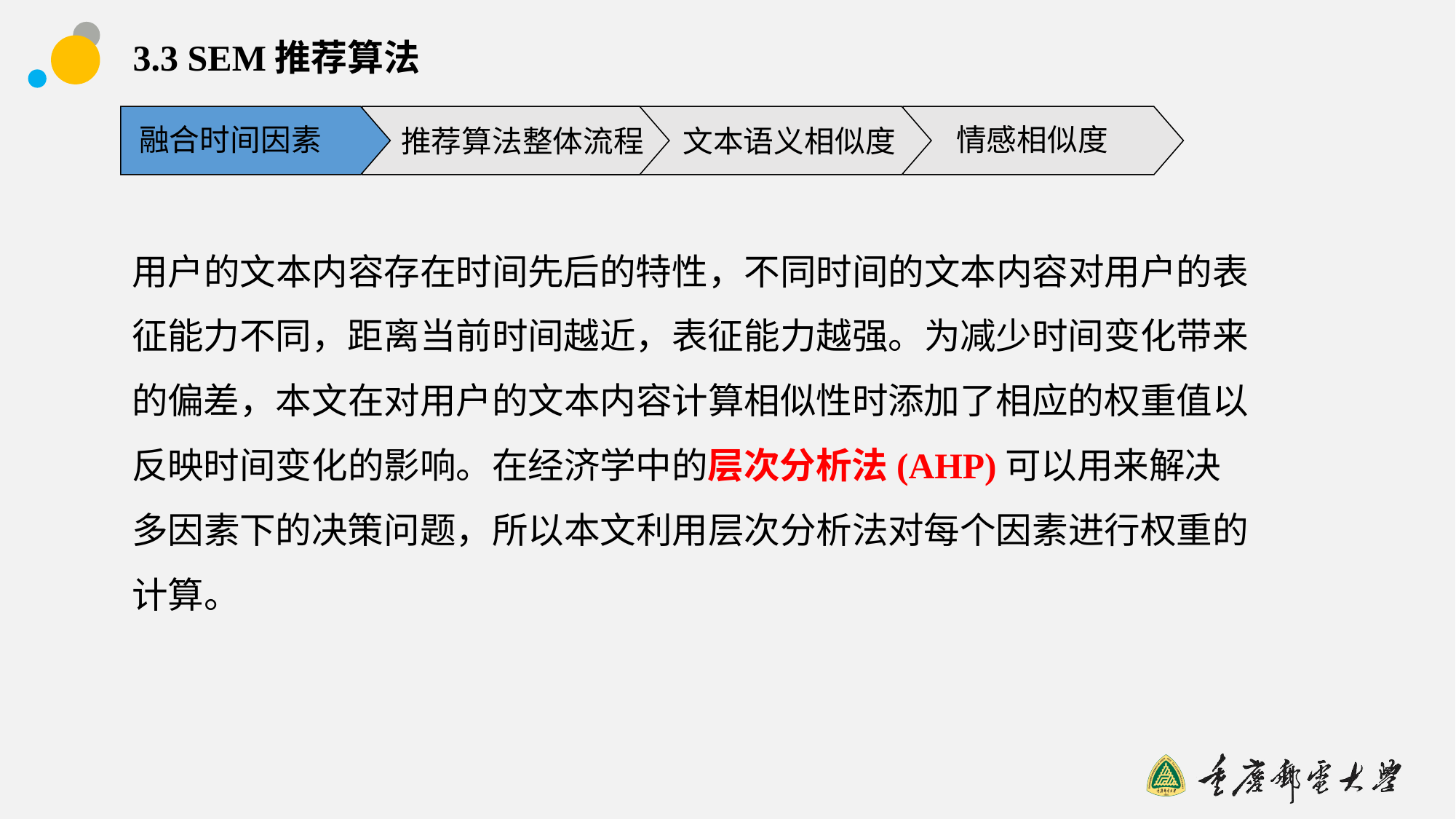

3.3 SEM推荐算法

推荐算法整体流程
文本语义相似度

融合时间因素
情感相似度
用户的文本内容存在时间先后的特性，不同时间的文本内容对用户的表征能力不同，距离当前时间越近，表征能力越强。为减少时间变化带来的偏差，本文在对用户的文本内容计算相似性时添加了相应的权重值以反映时间变化的影响。在经济学中的层次分析法(AHP)可以用来解决多因素下的决策问题，所以本文利用层次分析法对每个因素进行权重的计算。